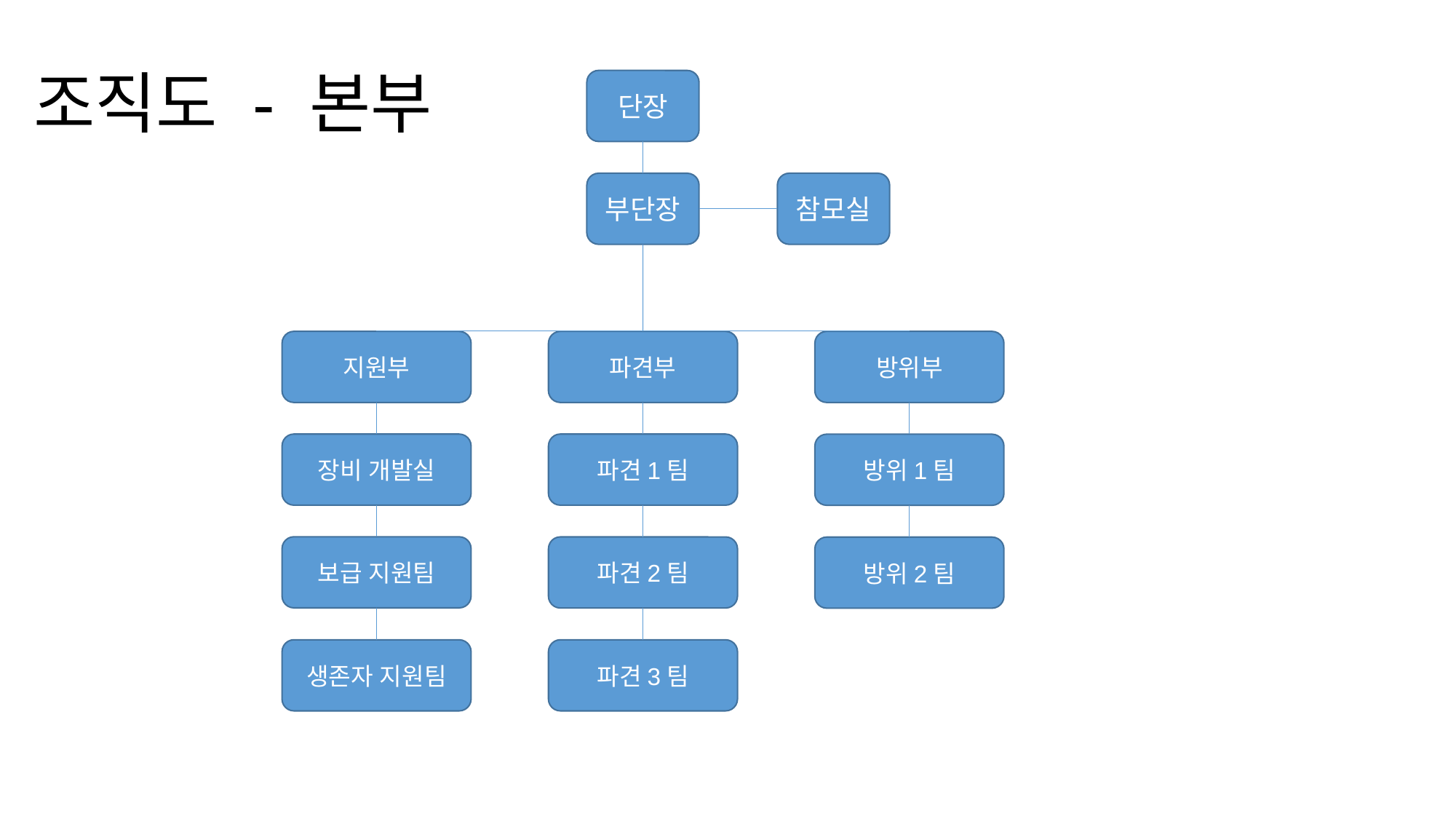

# 조직도 - 본부
단장
부단장
참모실
파견부
방위부
지원부
장비 개발실
파견1팀
방위1팀
보급 지원팀
파견2팀
방위2팀
생존자 지원팀
파견3팀